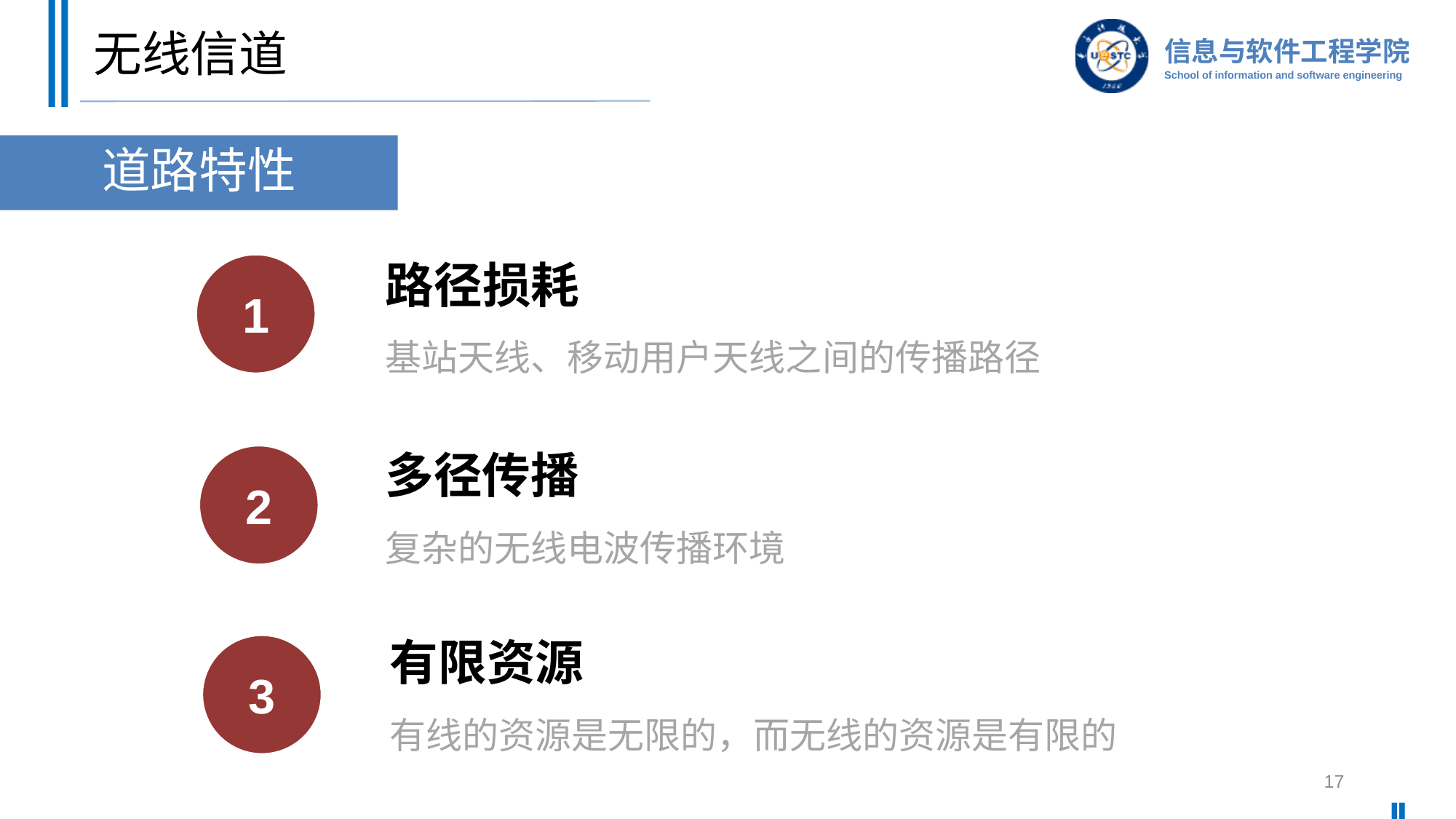

# 无线信道
道路特性
路径损耗
基站天线、移动用户天线之间的传播路径
1
1
多径传播
复杂的无线电波传播环境
2
3
有限资源
有线的资源是无限的，而无线的资源是有限的
3
17